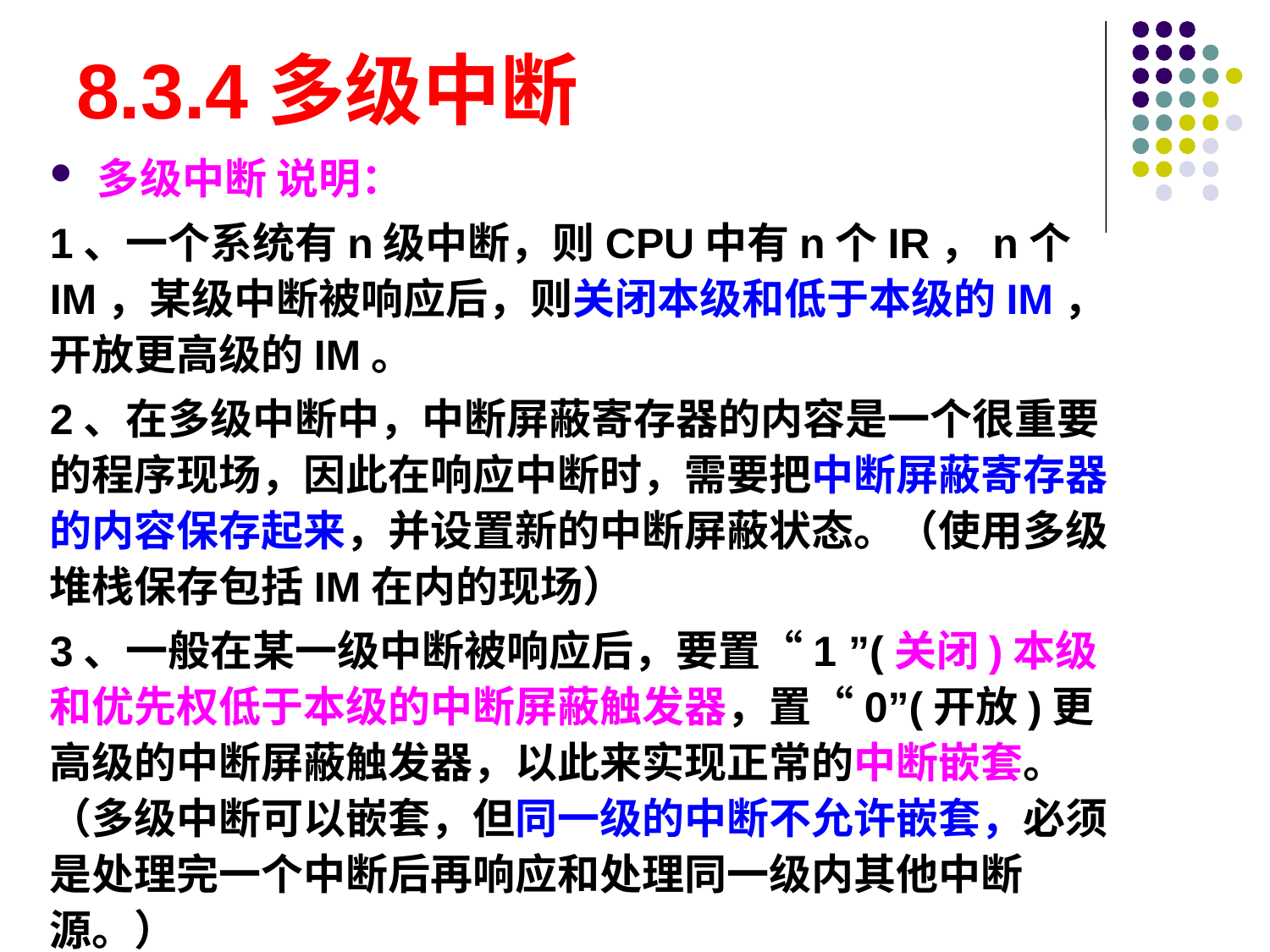

# 8.3.4多级中断
多级中断 说明：
1、一个系统有n级中断，则CPU中有n个IR，n个IM，某级中断被响应后，则关闭本级和低于本级的IM，开放更高级的IM。
2、在多级中断中，中断屏蔽寄存器的内容是一个很重要的程序现场，因此在响应中断时，需要把中断屏蔽寄存器的内容保存起来，并设置新的中断屏蔽状态。（使用多级堆栈保存包括IM在内的现场）
3、一般在某一级中断被响应后，要置“1 ”(关闭)本级和优先权低于本级的中断屏蔽触发器，置“0”(开放)更高级的中断屏蔽触发器，以此来实现正常的中断嵌套。（多级中断可以嵌套，但同一级的中断不允许嵌套，必须是处理完一个中断后再响应和处理同一级内其他中断源。）
41